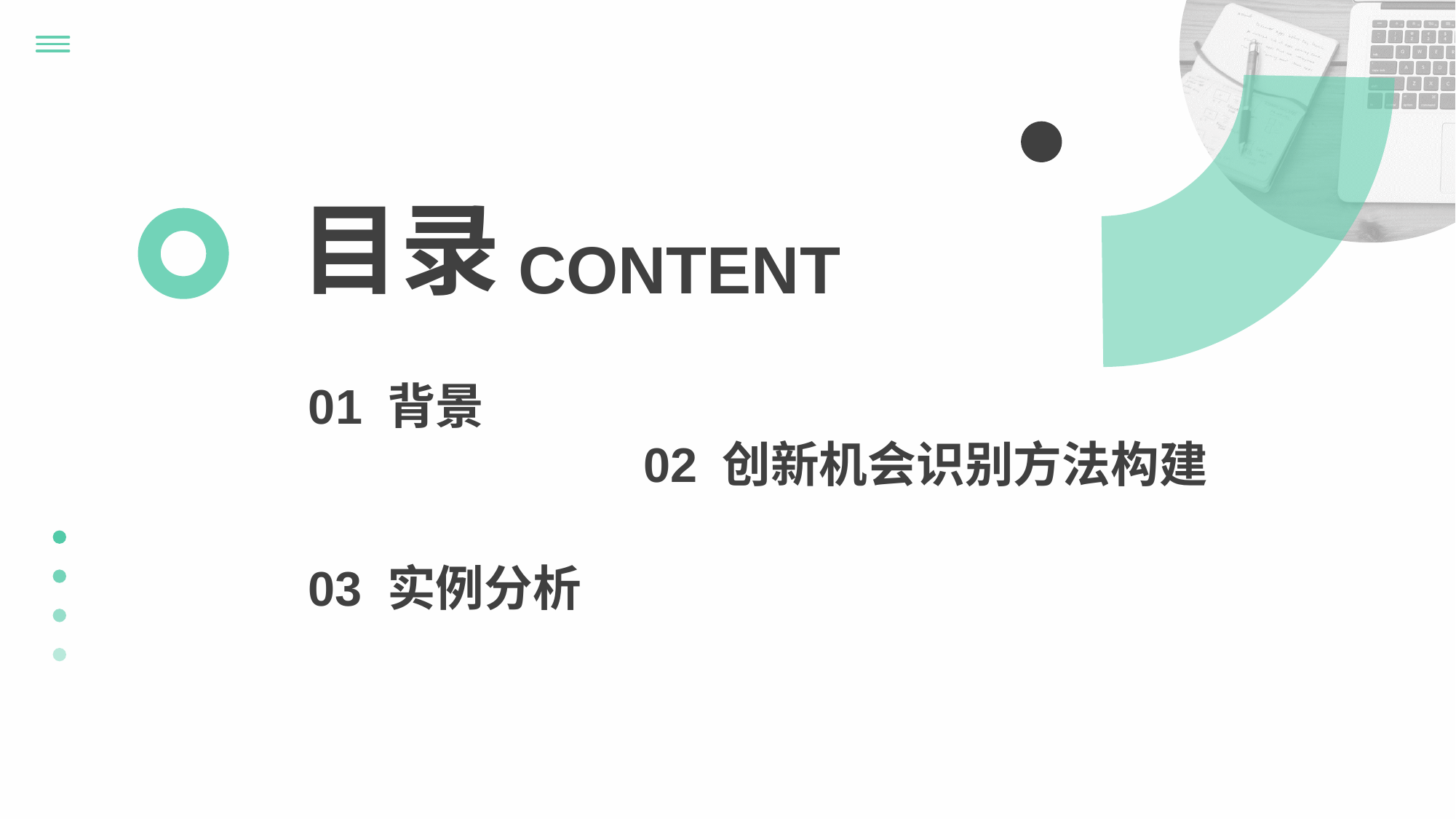

目录

CONTENT
01 背景
02 创新机会识别方法构建

03 实例分析